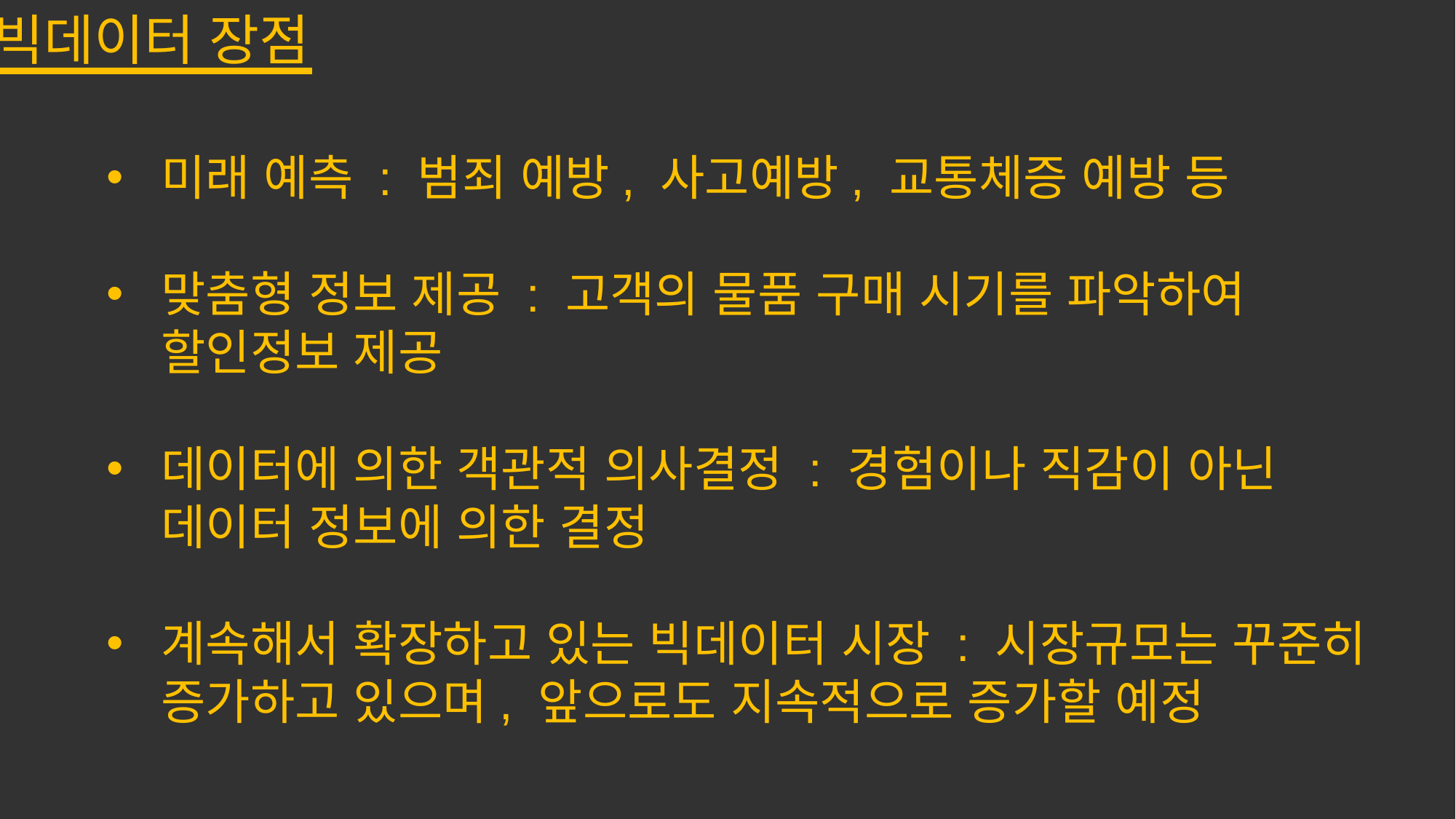

빅데이터 장점

미래 예측 : 범죄 예방, 사고예방, 교통체증 예방 등

맞춤형 정보 제공 : 고객의 물품 구매 시기를 파악하여 할인정보 제공

데이터에 의한 객관적 의사결정 : 경험이나 직감이 아닌 데이터 정보에 의한 결정

계속해서 확장하고 있는 빅데이터 시장 : 시장규모는 꾸준히 증가하고 있으며, 앞으로도 지속적으로 증가할 예정